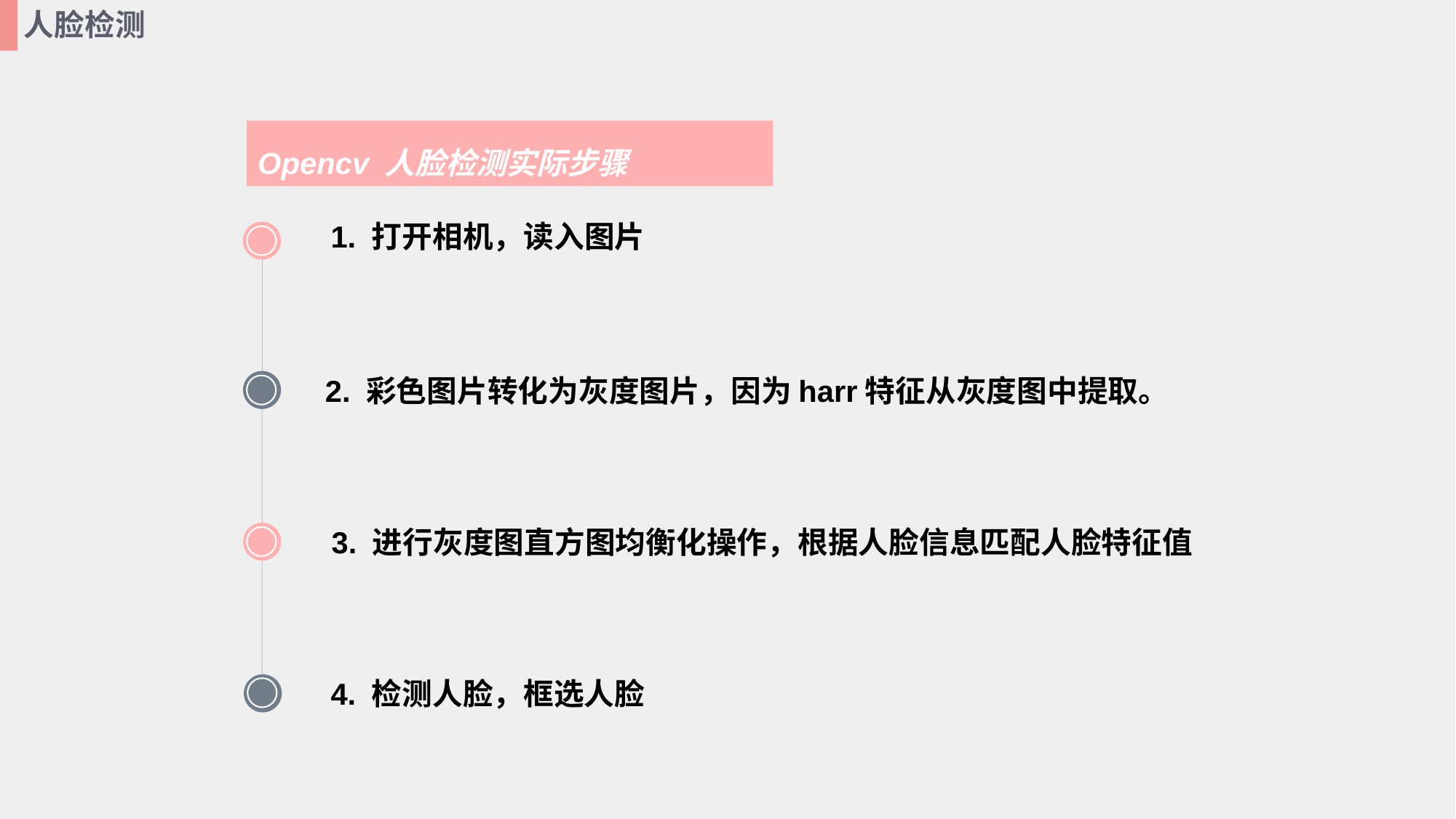

人脸检测
Opencv 人脸检测实际步骤
1. 打开相机，读入图片

2. 彩色图片转化为灰度图片，因为harr特征从灰度图中提取。
3. 进行灰度图直方图均衡化操作，根据人脸信息匹配人脸特征值
4. 检测人脸，框选人脸